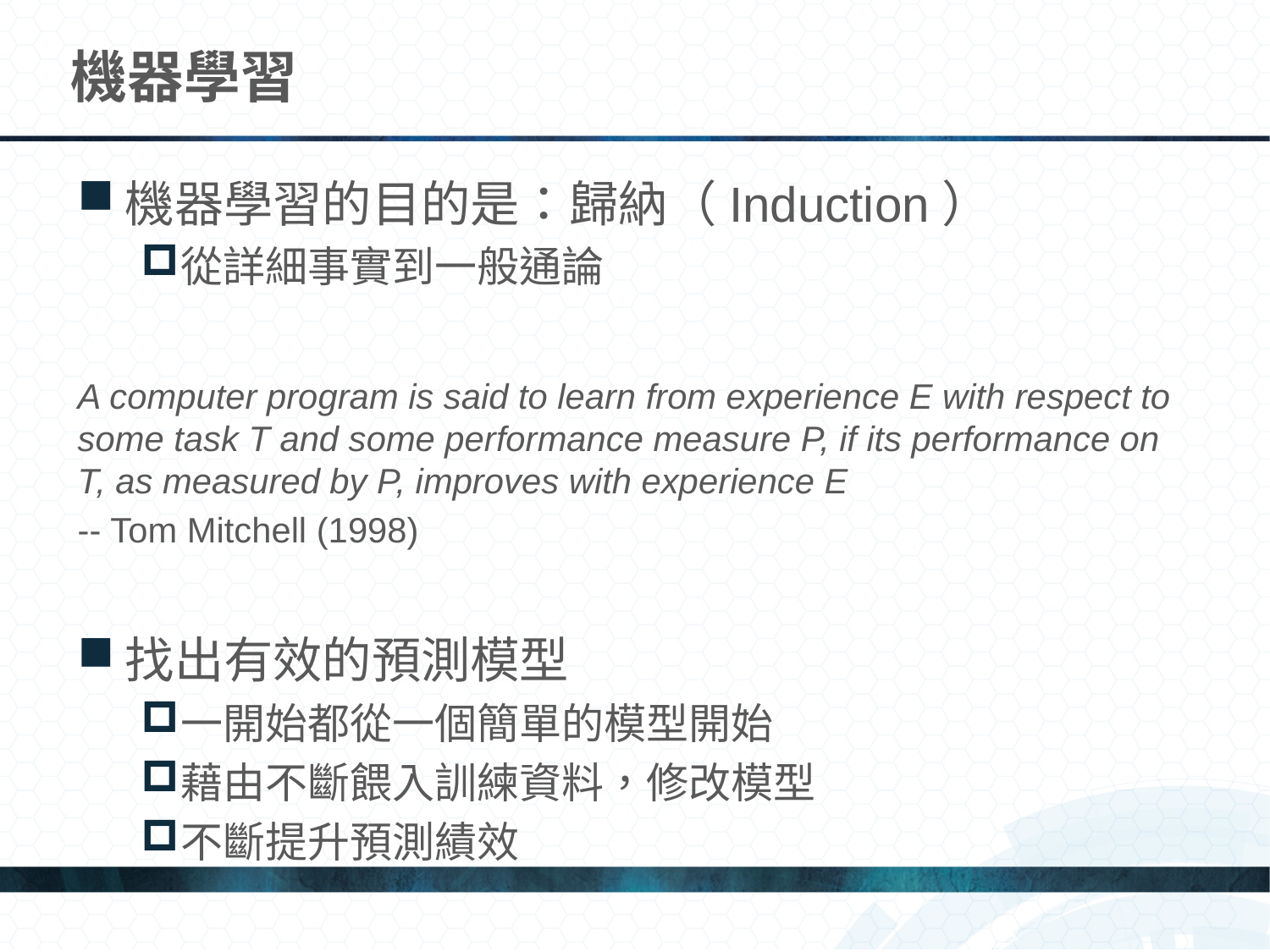

# 機器學習
機器學習的目的是：歸納（Induction）
從詳細事實到一般通論

A computer program is said to learn from experience E with respect to some task T and some performance measure P, if its performance on T, as measured by P, improves with experience E
-- Tom Mitchell (1998)

找出有效的預測模型
一開始都從一個簡單的模型開始
藉由不斷餵入訓練資料，修改模型
不斷提升預測績效